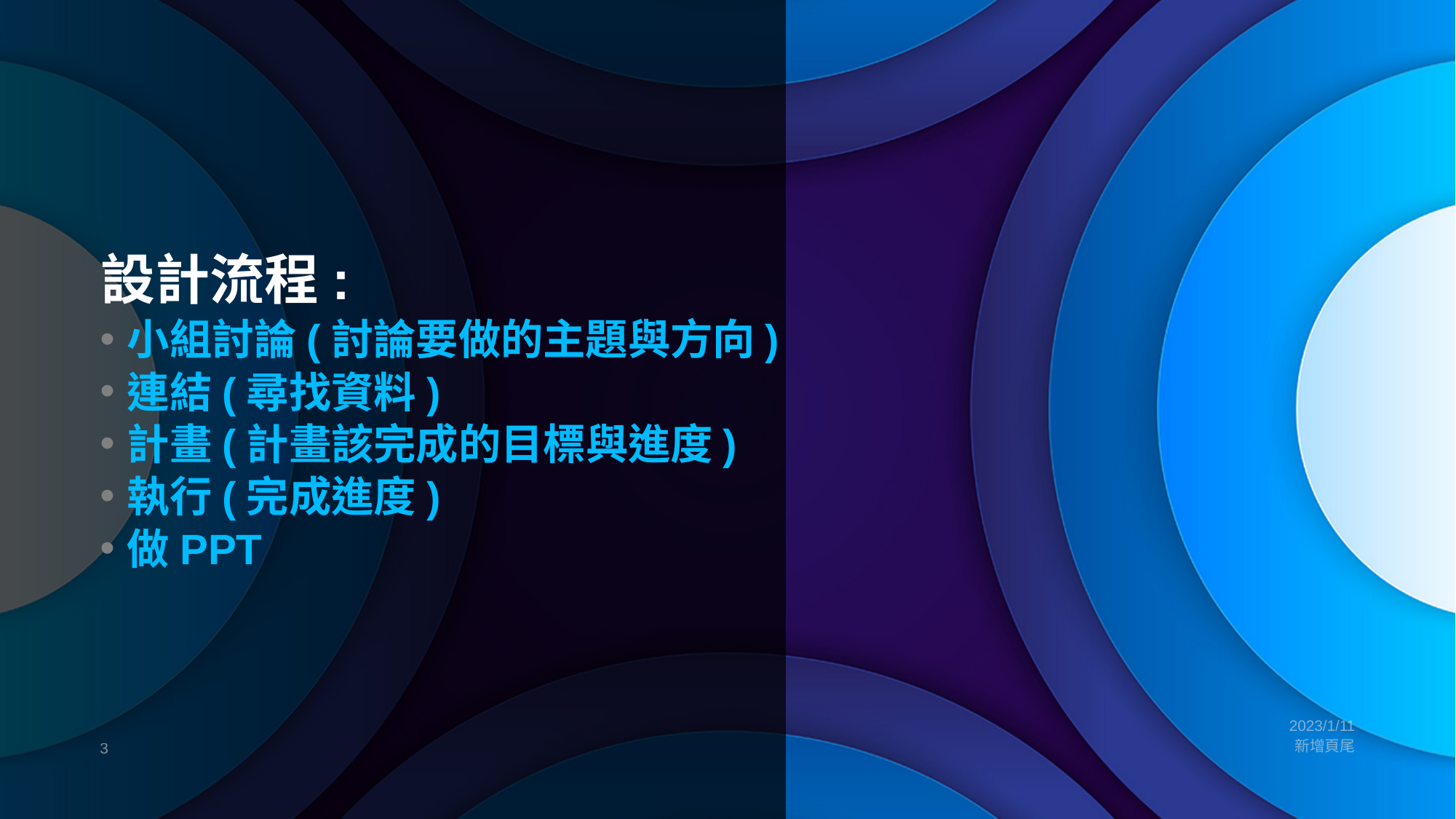

# 設計流程:
小組討論(討論要做的主題與方向)
連結(尋找資料)
計畫(計畫該完成的目標與進度)
執行(完成進度)
做PPT

2023/1/11
3
新增頁尾